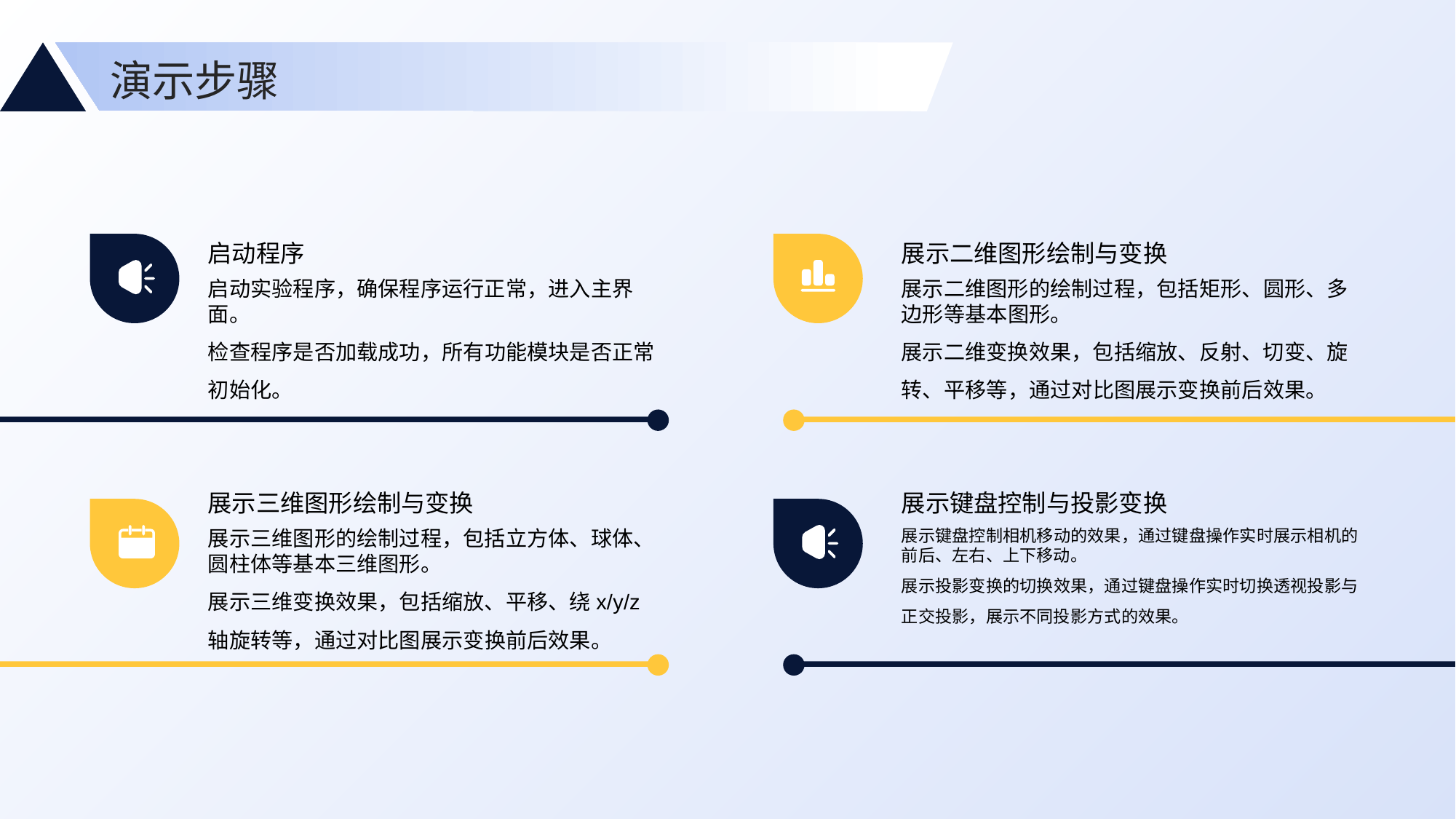

演示步骤
启动程序
展示二维图形绘制与变换

启动实验程序，确保程序运行正常，进入主界面。
检查程序是否加载成功，所有功能模块是否正常初始化。
展示二维图形的绘制过程，包括矩形、圆形、多边形等基本图形。
展示二维变换效果，包括缩放、反射、切变、旋转、平移等，通过对比图展示变换前后效果。

展示三维图形绘制与变换
展示键盘控制与投影变换

展示三维图形的绘制过程，包括立方体、球体、圆柱体等基本三维图形。
展示三维变换效果，包括缩放、平移、绕x/y/z轴旋转等，通过对比图展示变换前后效果。

展示键盘控制相机移动的效果，通过键盘操作实时展示相机的前后、左右、上下移动。
展示投影变换的切换效果，通过键盘操作实时切换透视投影与正交投影，展示不同投影方式的效果。